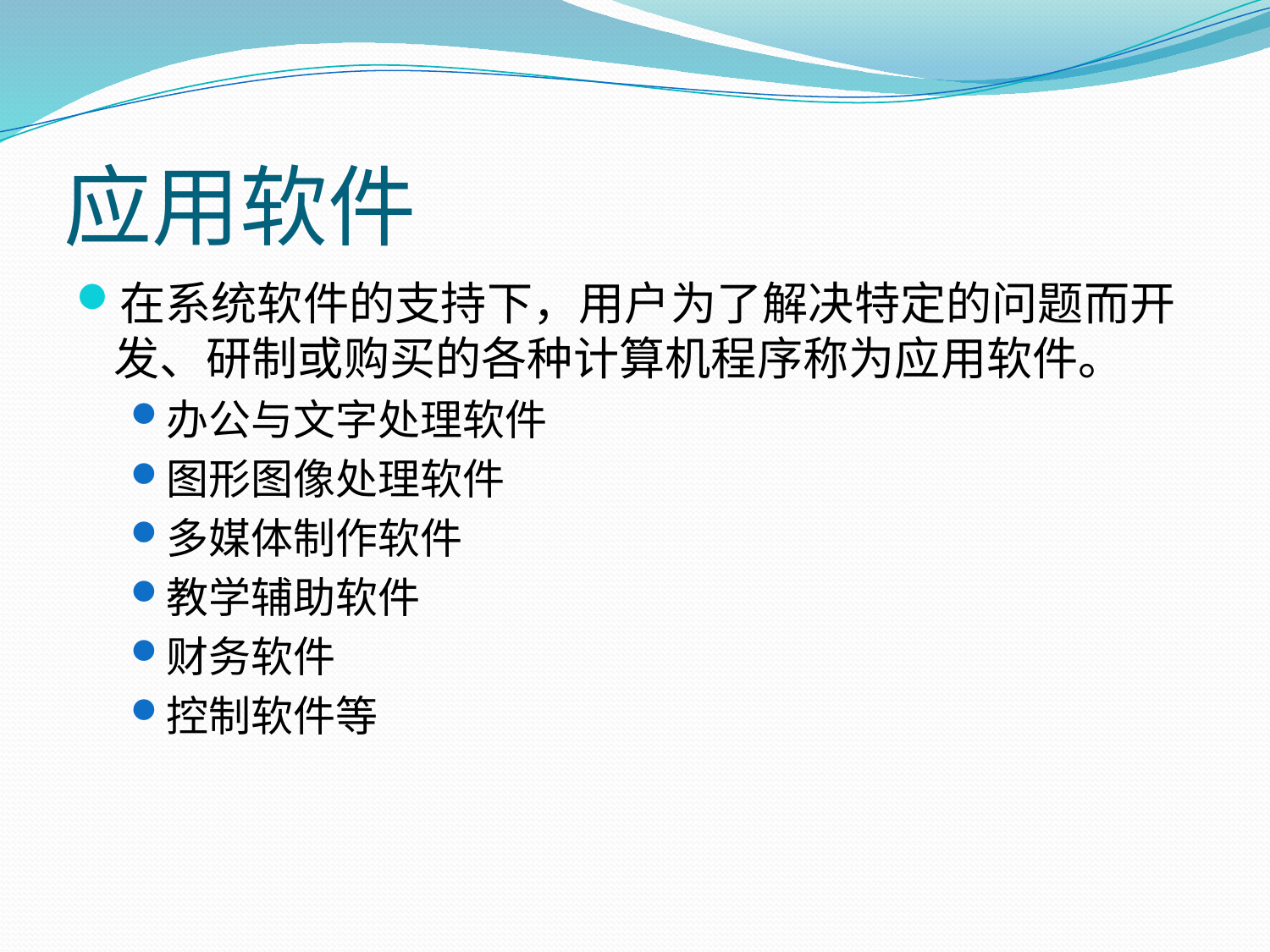

# 应用软件
在系统软件的支持下，用户为了解决特定的问题而开发、研制或购买的各种计算机程序称为应用软件。
办公与文字处理软件
图形图像处理软件
多媒体制作软件
教学辅助软件
财务软件
控制软件等